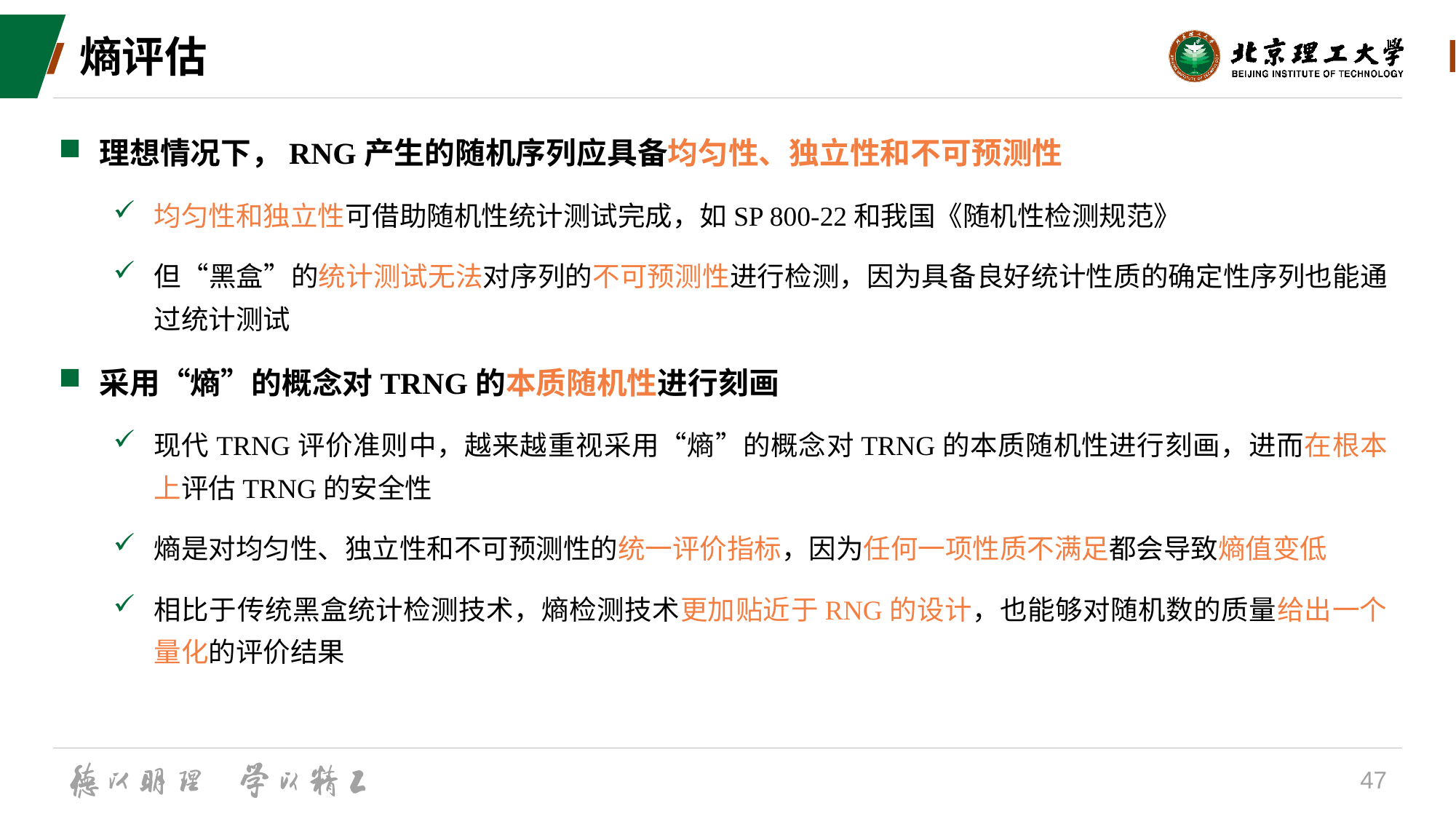

# 熵评估
理想情况下，RNG产生的随机序列应具备均匀性、独立性和不可预测性
均匀性和独立性可借助随机性统计测试完成，如SP 800-22和我国《随机性检测规范》
但“黑盒”的统计测试无法对序列的不可预测性进行检测，因为具备良好统计性质的确定性序列也能通过统计测试
采用“熵”的概念对TRNG的本质随机性进行刻画
现代TRNG评价准则中，越来越重视采用“熵”的概念对TRNG的本质随机性进行刻画，进而在根本上评估TRNG的安全性
熵是对均匀性、独立性和不可预测性的统一评价指标，因为任何一项性质不满足都会导致熵值变低
相比于传统黑盒统计检测技术，熵检测技术更加贴近于RNG的设计，也能够对随机数的质量给出一个量化的评价结果